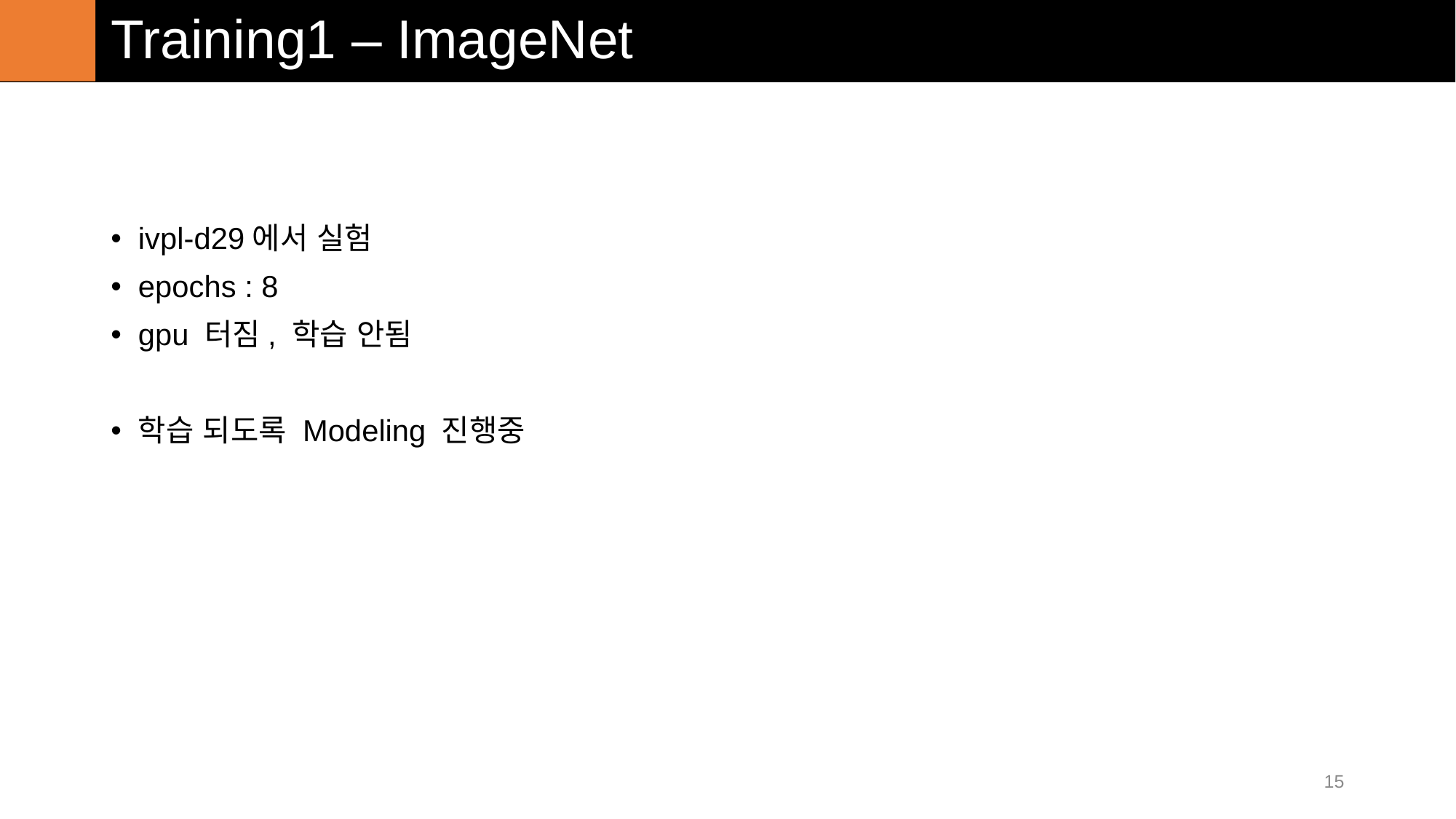

# Training1 – ImageNet
ivpl-d29에서 실험
epochs : 8
gpu 터짐, 학습 안됨

학습 되도록 Modeling 진행중
15